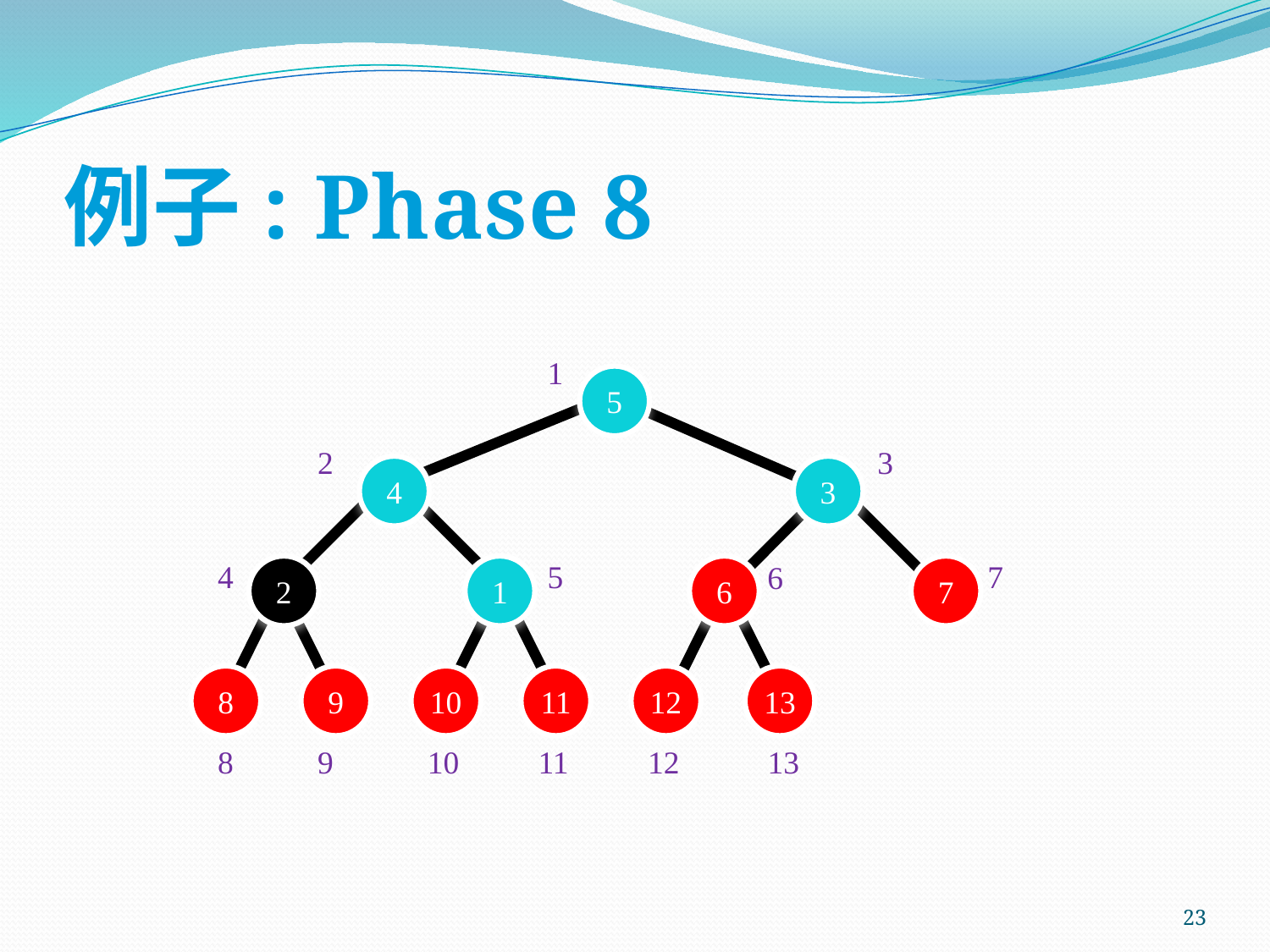

# 例子: Phase 8
1
5

2
3
4
3

4
5
7
6
2
1
6
7

8
9
10
11
12
13
8
9
10
11
12
13
23